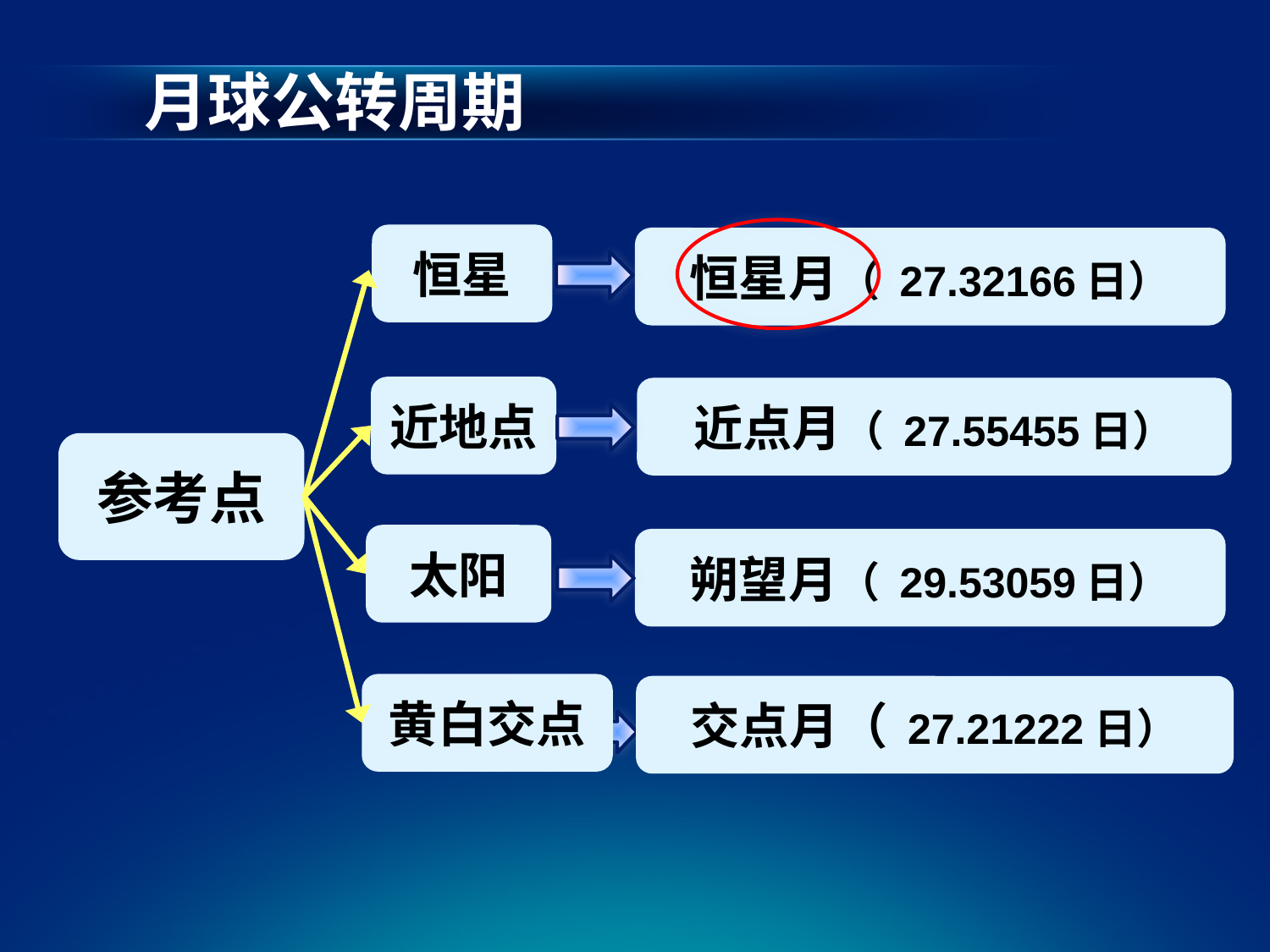

# 月球公转周期

恒星
恒星月（ 27.32166日）

近地点
近点月（ 27.55455日）

参考点
太阳
黄白交点
朔望月（ 29.53059日）

交点月（ 27.21222日）